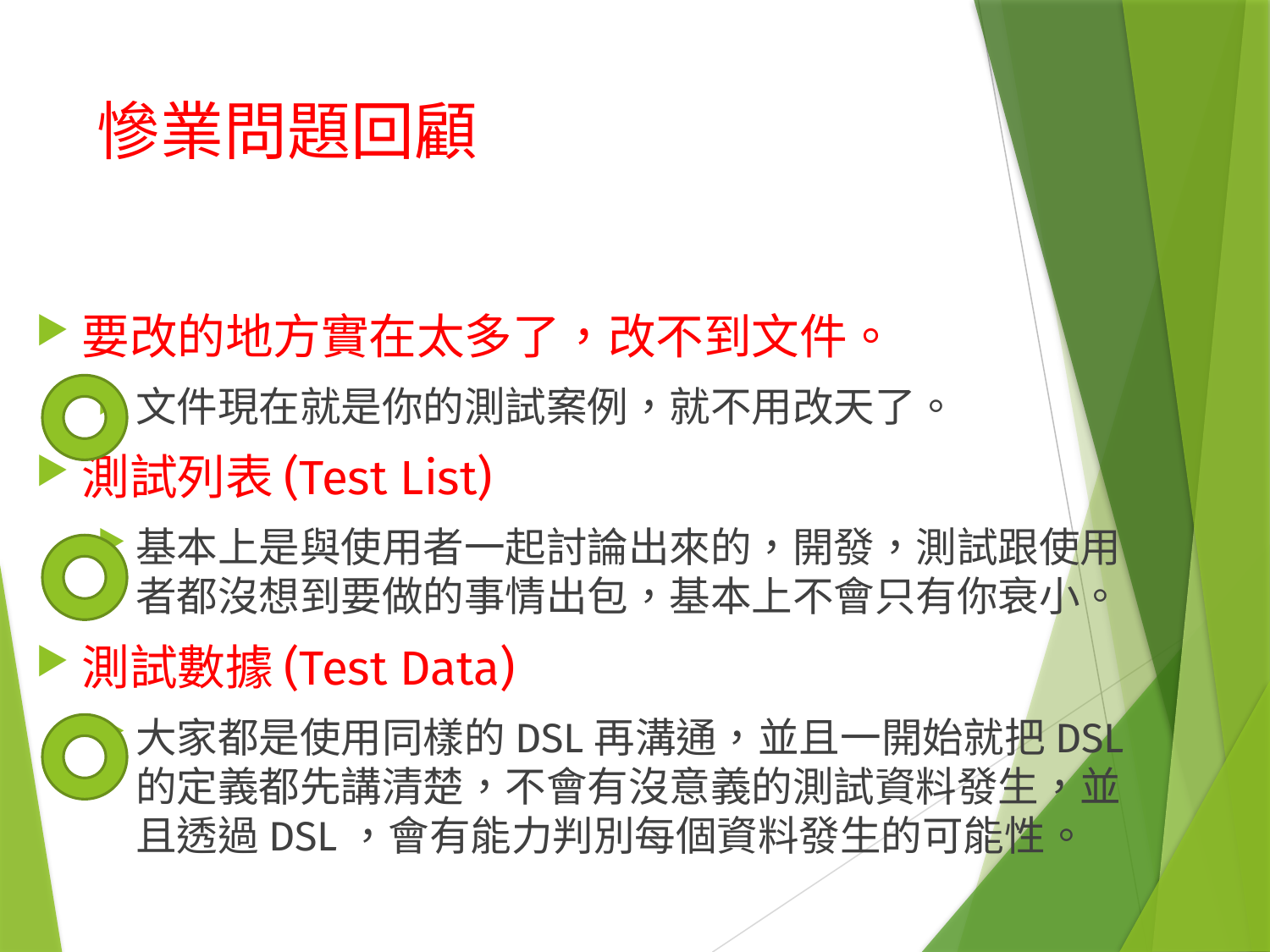

# 慘業問題回顧
要改的地方實在太多了，改不到文件。
文件現在就是你的測試案例，就不用改天了。
測試列表(Test List)
基本上是與使用者一起討論出來的，開發，測試跟使用者都沒想到要做的事情出包，基本上不會只有你衰小。
測試數據(Test Data)
大家都是使用同樣的DSL再溝通，並且一開始就把DSL的定義都先講清楚，不會有沒意義的測試資料發生，並且透過DSL，會有能力判別每個資料發生的可能性。